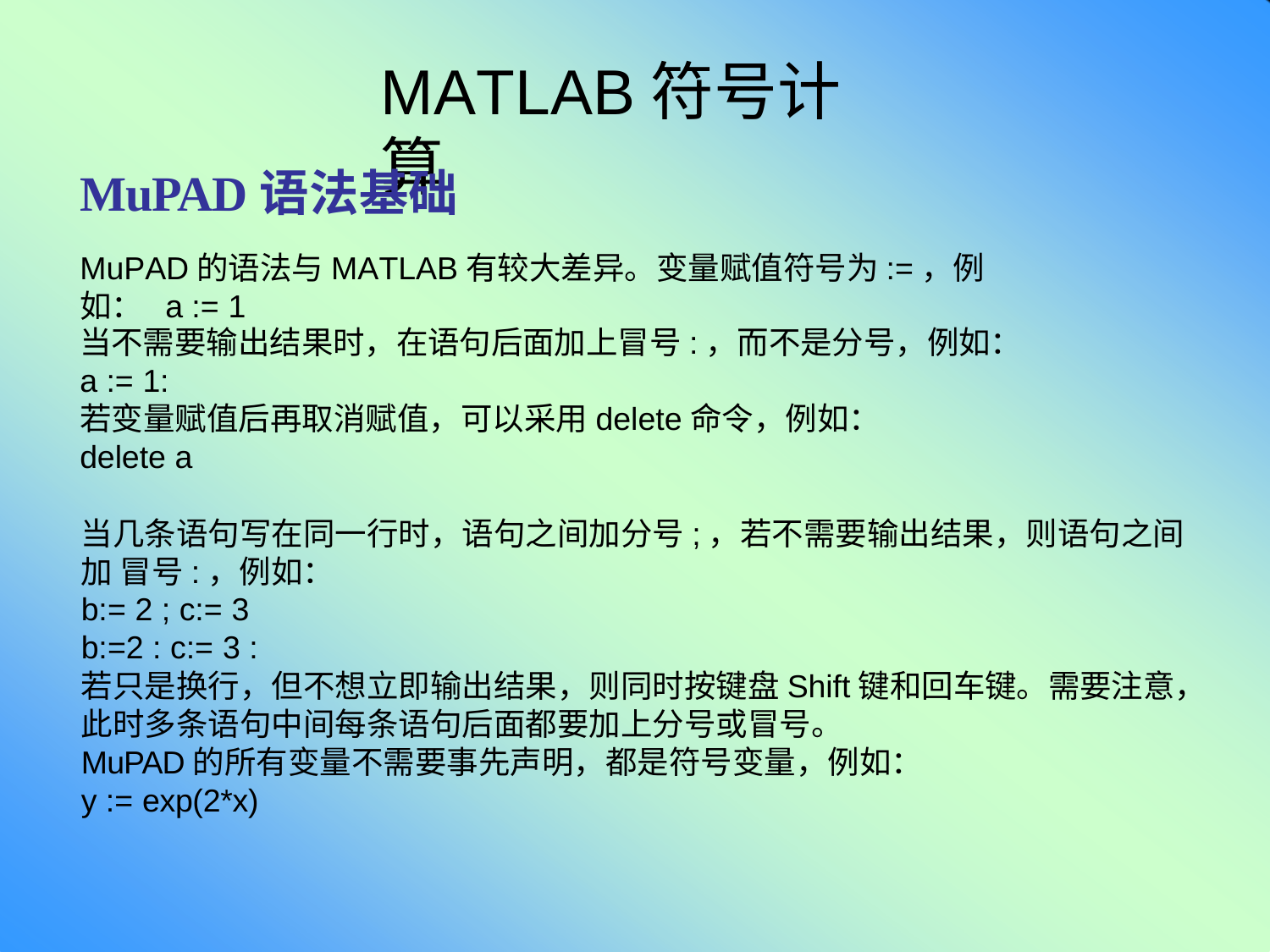

# MATLAB符号计算
MuPAD语法基础
MuPAD的语法与MATLAB有较大差异。变量赋值符号为:=，例如：  a := 1
当不需要输出结果时，在语句后面加上冒号:，而不是分号，例如：
a := 1:
若变量赋值后再取消赋值，可以采用delete命令，例如：
delete a

当几条语句写在同一行时，语句之间加分号;，若不需要输出结果，则语句之间加 冒号:，例如：
b:= 2 ; c:= 3
b:=2 : c:= 3 :
若只是换行，但不想立即输出结果，则同时按键盘Shift键和回车键。需要注意，
此时多条语句中间每条语句后面都要加上分号或冒号。
MuPAD的所有变量不需要事先声明，都是符号变量，例如：
y := exp(2*x)